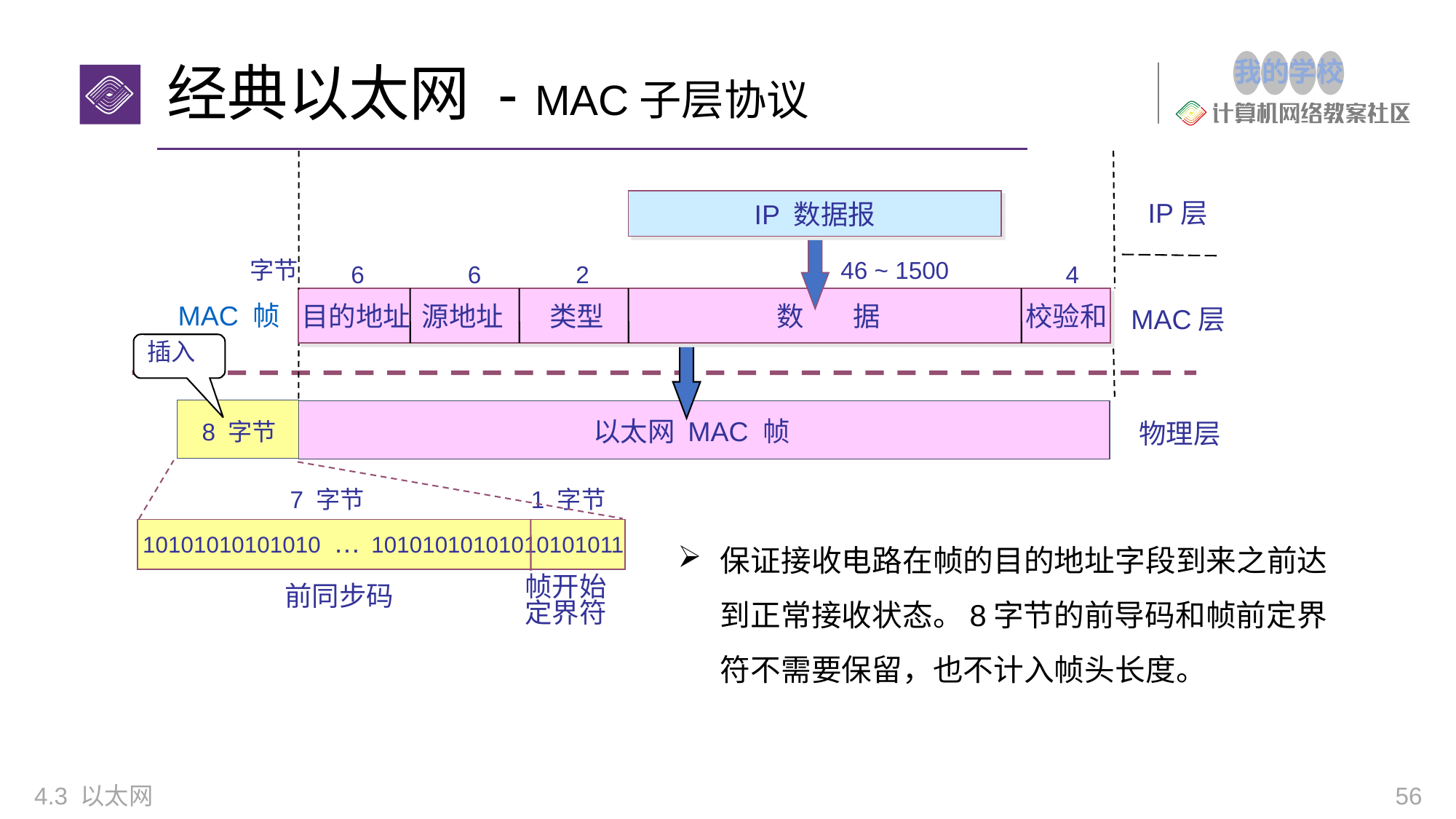

# 经典以太网 - MAC子层协议

IP 数据报

IP层
字节
46 ~ 1500
6
6
2
4

MAC 帧
目的地址
源地址
类型
数        据
校验和
MAC层
插入

以太网 MAC 帧
物理层
8 字节

7 字节
1 字节
保证接收电路在帧的目的地址字段到来之前达到正常接收状态。8字节的前导码和帧前定界符不需要保留，也不计入帧头长度。

…
10101010101010        10101010101010101011
帧开始
定界符
前同步码
4.3 以太网
56